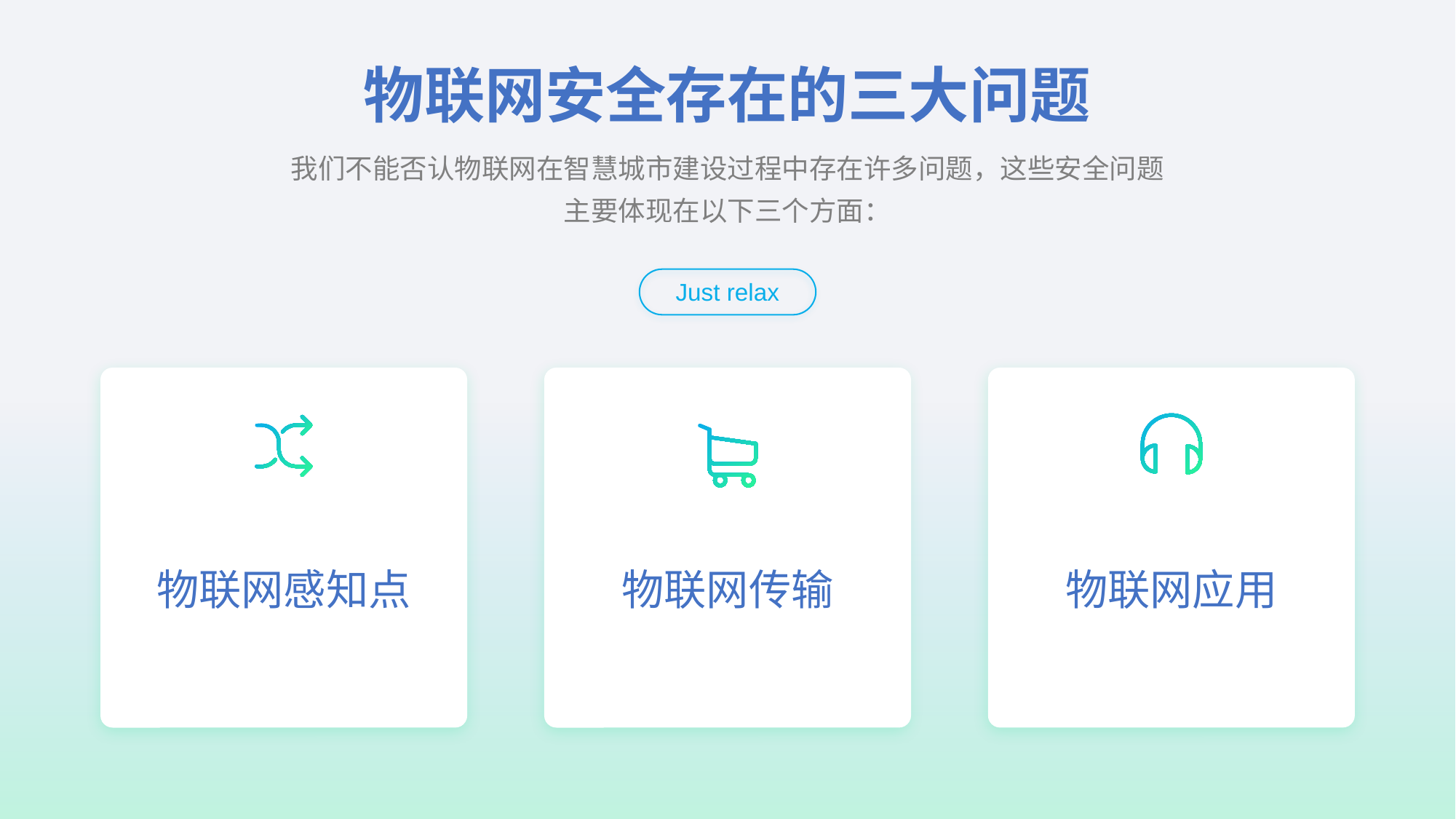

物联网安全存在的三大问题
我们不能否认物联网在智慧城市建设过程中存在许多问题，这些安全问题主要体现在以下三个方面：

Just relax

物联网应用

物联网感知点

物联网传输